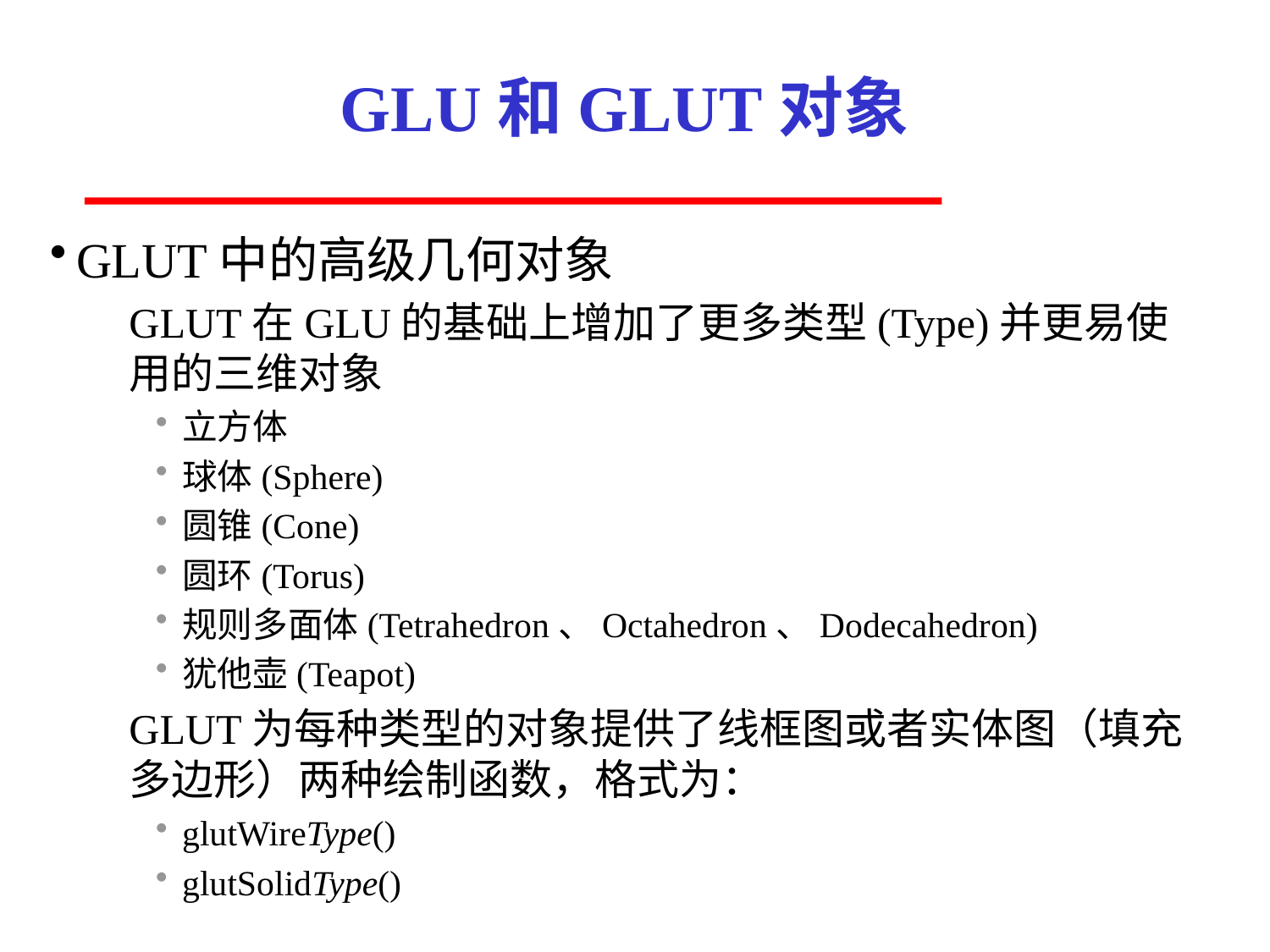

# GLU和GLUT对象
GLUT中的高级几何对象
GLUT在GLU的基础上增加了更多类型(Type)并更易使用的三维对象
立方体
球体(Sphere)
圆锥(Cone)
圆环(Torus)
规则多面体(Tetrahedron、Octahedron、Dodecahedron)
犹他壶(Teapot)
GLUT为每种类型的对象提供了线框图或者实体图（填充多边形）两种绘制函数，格式为：
glutWireType()
glutSolidType()